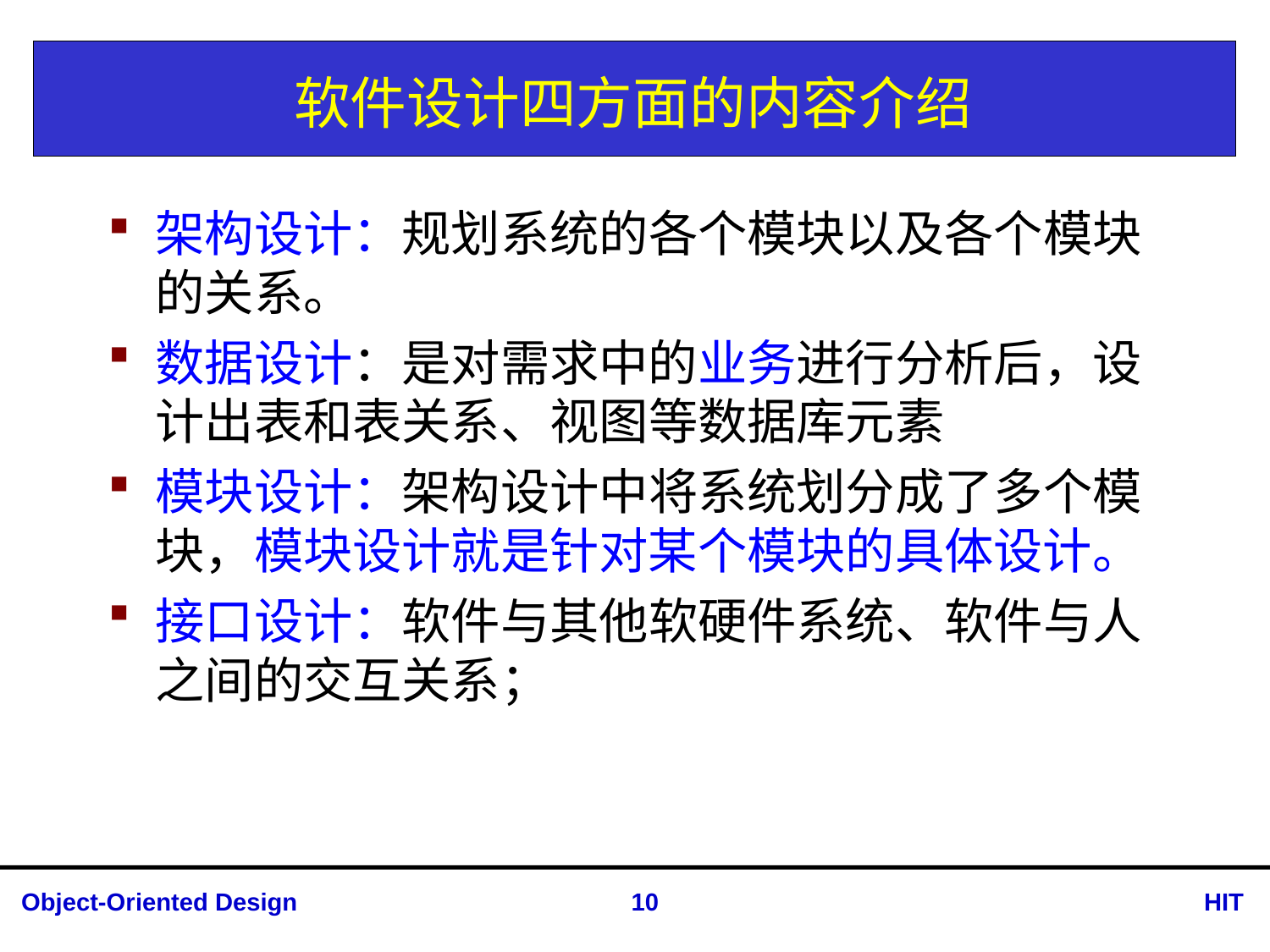

# 软件设计四方面的内容介绍
架构设计：规划系统的各个模块以及各个模块的关系。
数据设计：是对需求中的业务进行分析后，设计出表和表关系、视图等数据库元素
模块设计：架构设计中将系统划分成了多个模块，模块设计就是针对某个模块的具体设计。
接口设计：软件与其他软硬件系统、软件与人之间的交互关系；